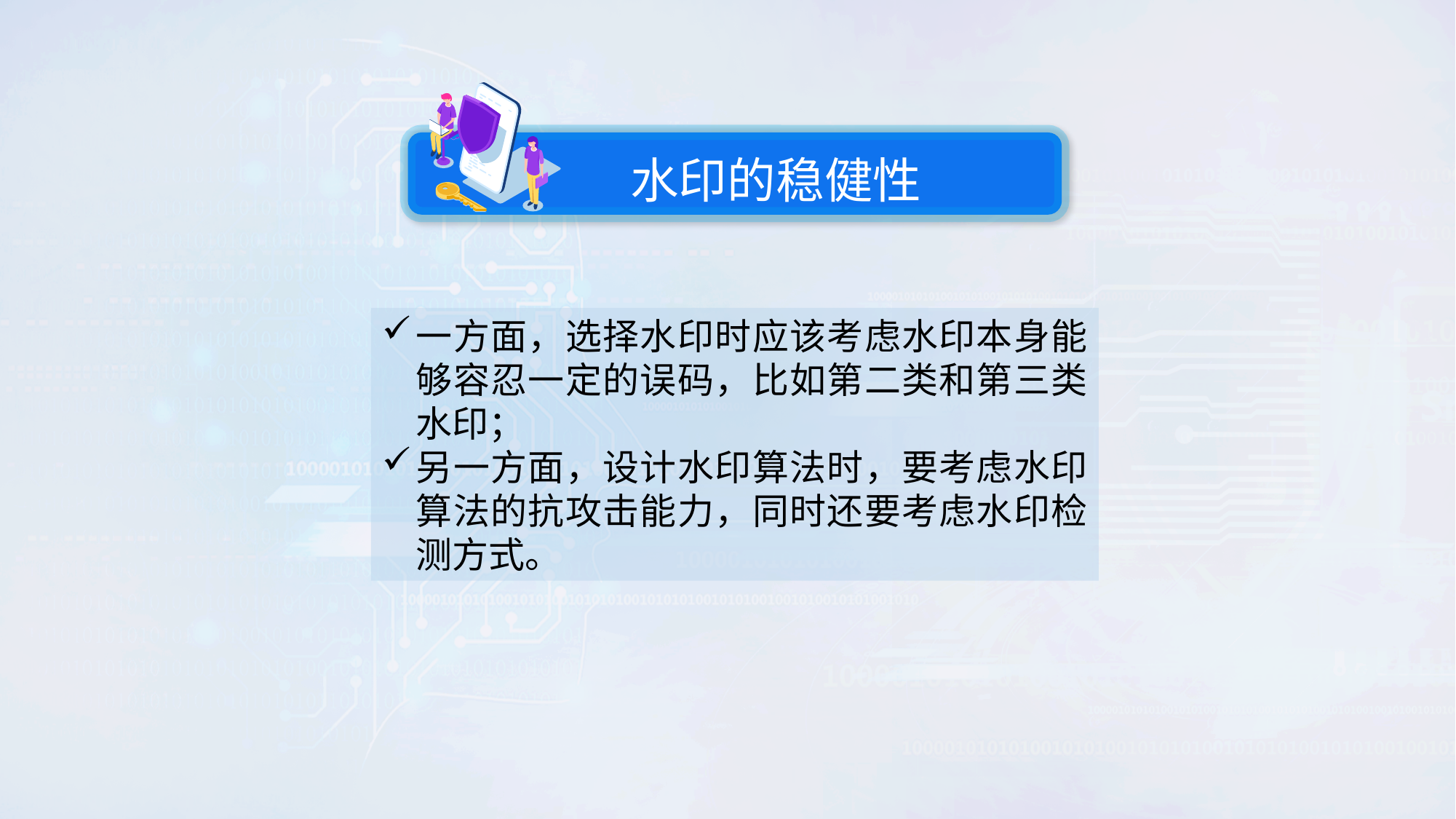

水印的稳健性
一方面，选择水印时应该考虑水印本身能够容忍一定的误码，比如第二类和第三类水印；
另一方面，设计水印算法时，要考虑水印算法的抗攻击能力，同时还要考虑水印检测方式。